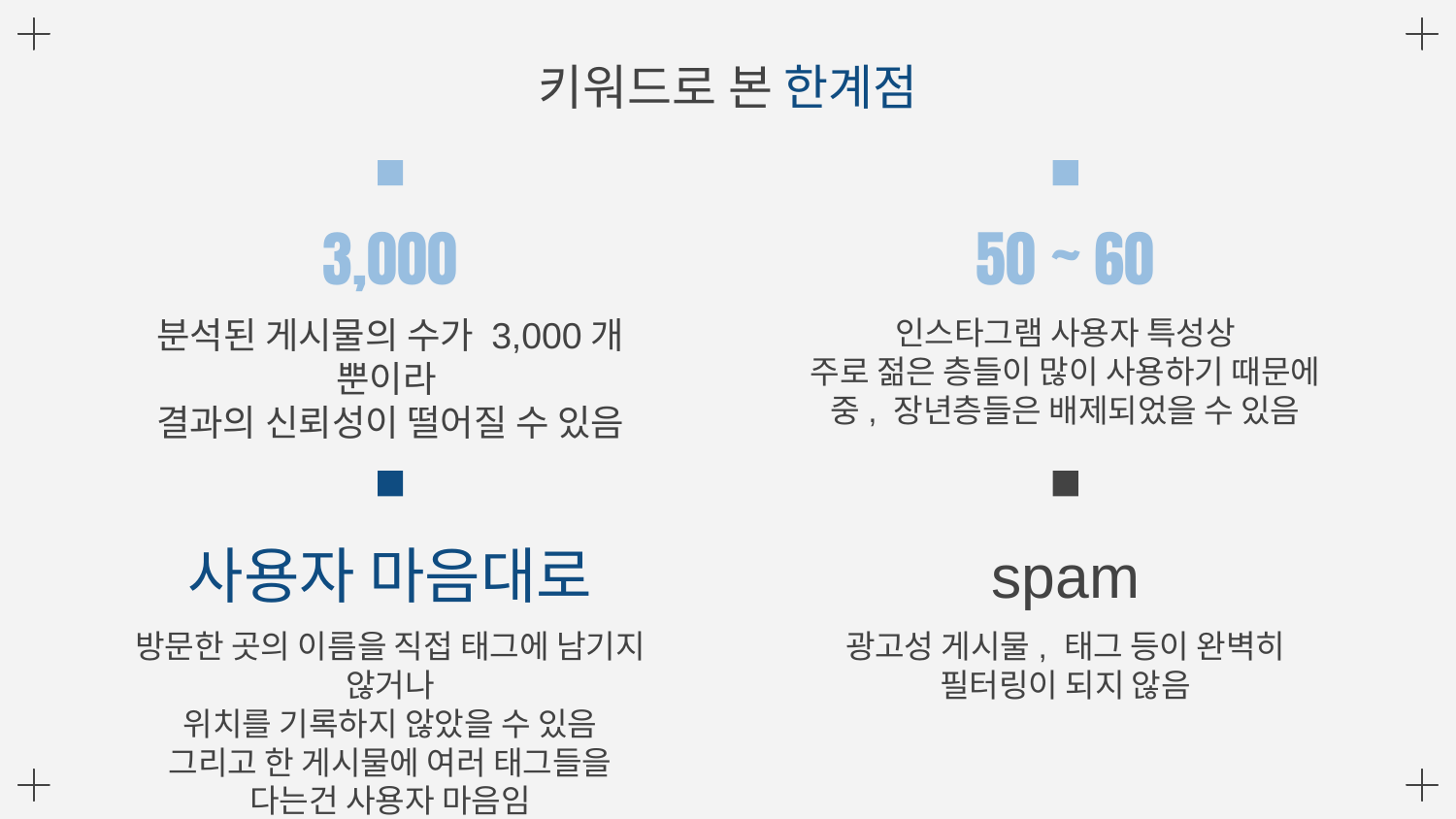

키워드로 본 한계점

3,000
50 ~ 60
분석된 게시물의 수가 3,000개 뿐이라
결과의 신뢰성이 떨어질 수 있음
인스타그램 사용자 특성상
주로 젊은 층들이 많이 사용하기 때문에 중, 장년층들은 배제되었을 수 있음

사용자 마음대로
# spam
방문한 곳의 이름을 직접 태그에 남기지 않거나
위치를 기록하지 않았을 수 있음
그리고 한 게시물에 여러 태그들을 다는건 사용자 마음임
광고성 게시물, 태그 등이 완벽히 필터링이 되지 않음